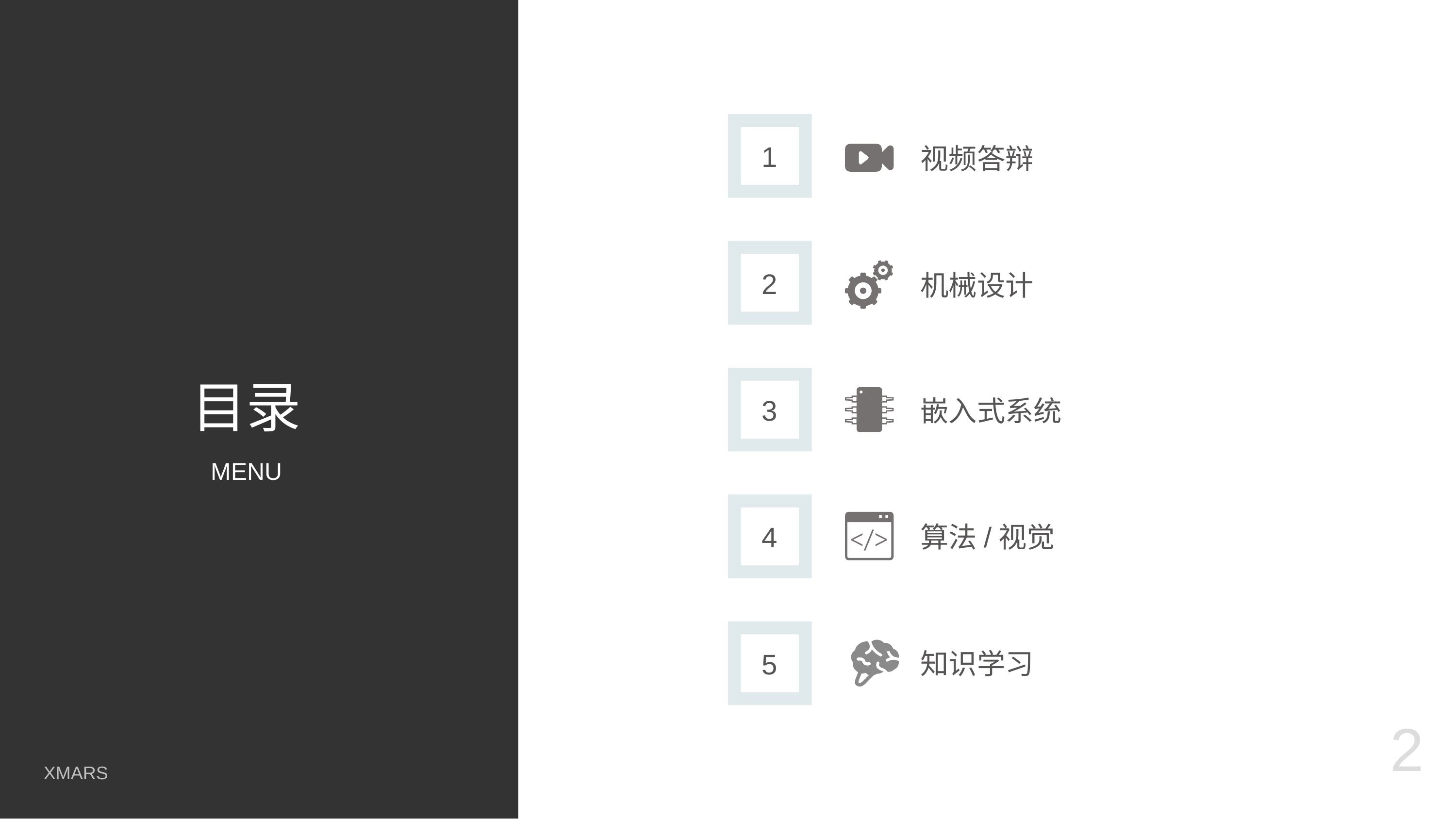

1
视频答辩

2

机械设计
# 目录
3
嵌入式系统

MENU
4

算法/视觉
5

知识学习
2
XMARS